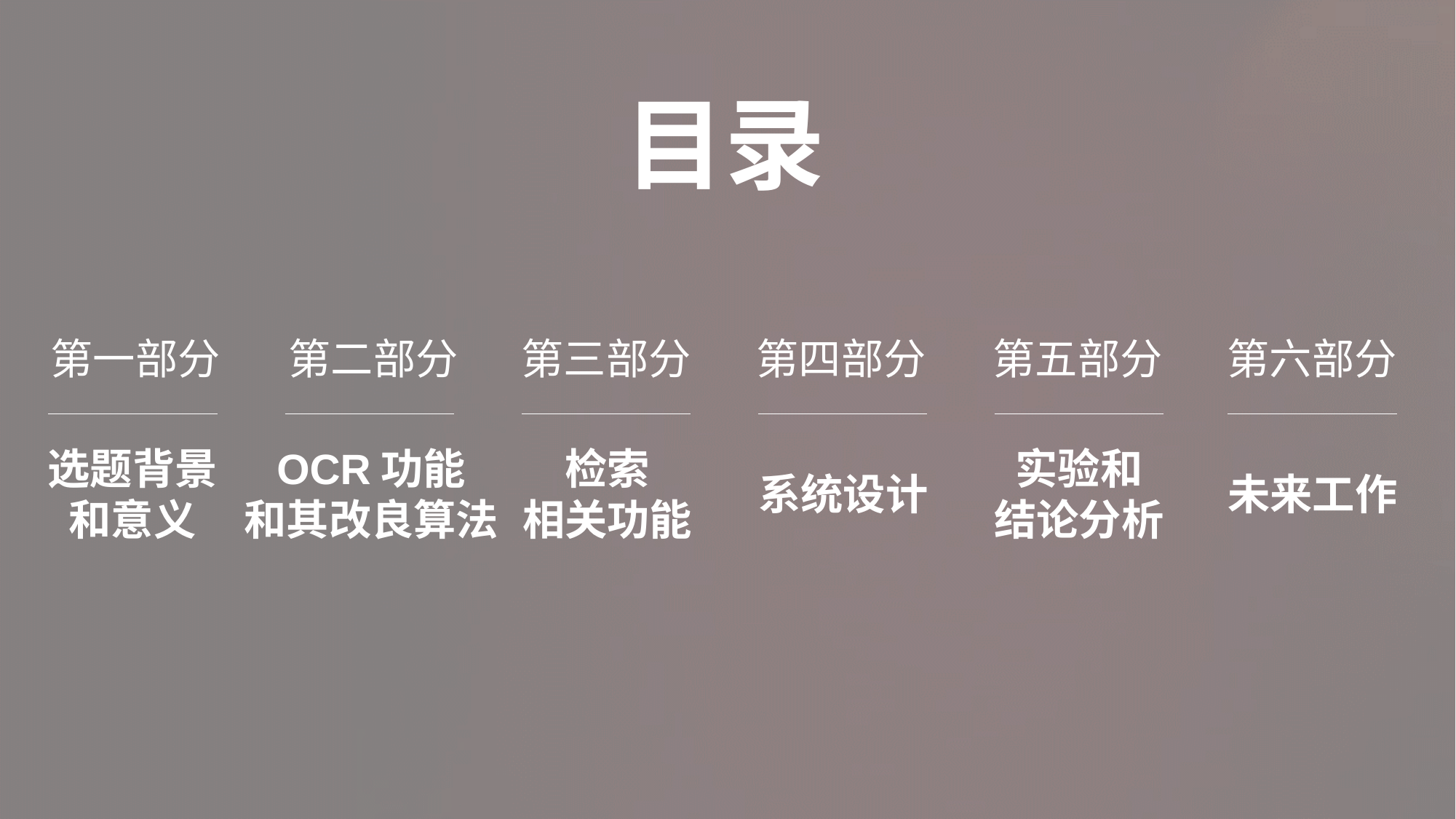

目录

第一部分
第二部分
第三部分
第四部分
第五部分
第六部分
选题背景
和意义
OCR功能
和其改良算法
检索
相关功能
实验和
结论分析
系统设计
未来工作